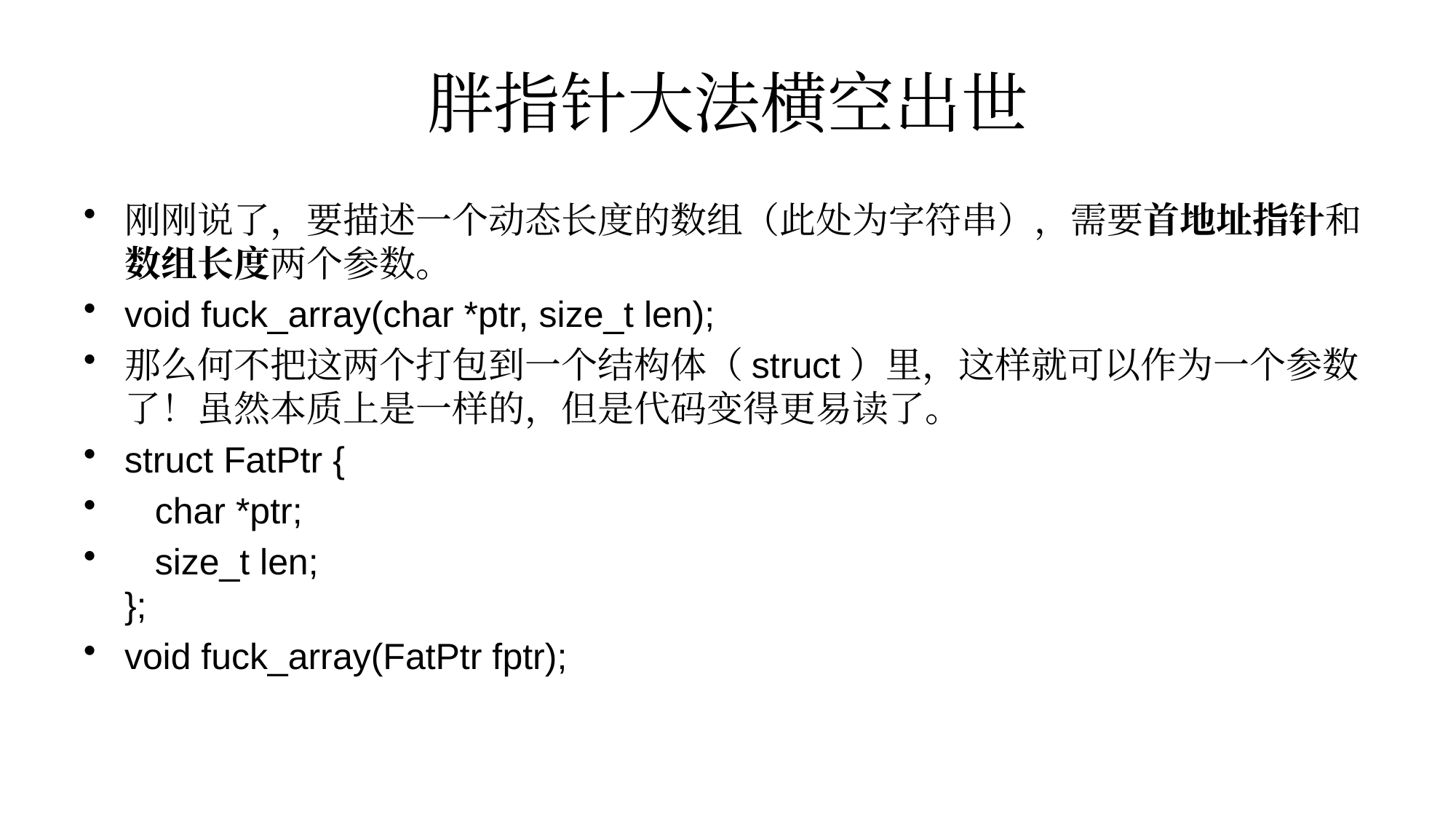

# 胖指针大法横空出世
刚刚说了，要描述一个动态长度的数组（此处为字符串），需要首地址指针和数组长度两个参数。
void fuck_array(char *ptr, size_t len);
那么何不把这两个打包到一个结构体（struct）里，这样就可以作为一个参数了！虽然本质上是一样的，但是代码变得更易读了。
struct FatPtr {
   char *ptr;
   size_t len;
};
void fuck_array(FatPtr fptr);